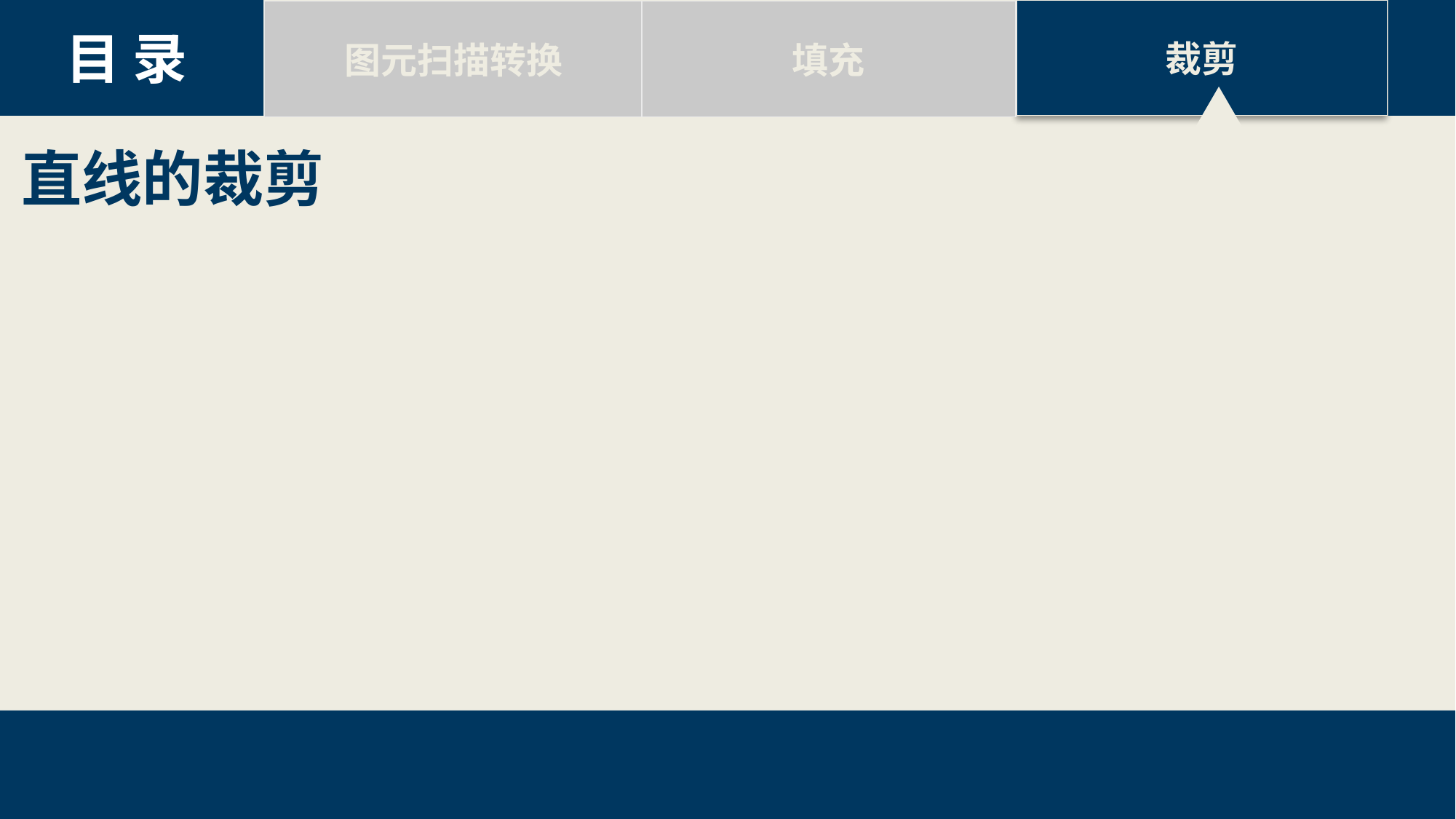

裁剪
图元扫描转换
填充
目 录

直线的裁剪

35